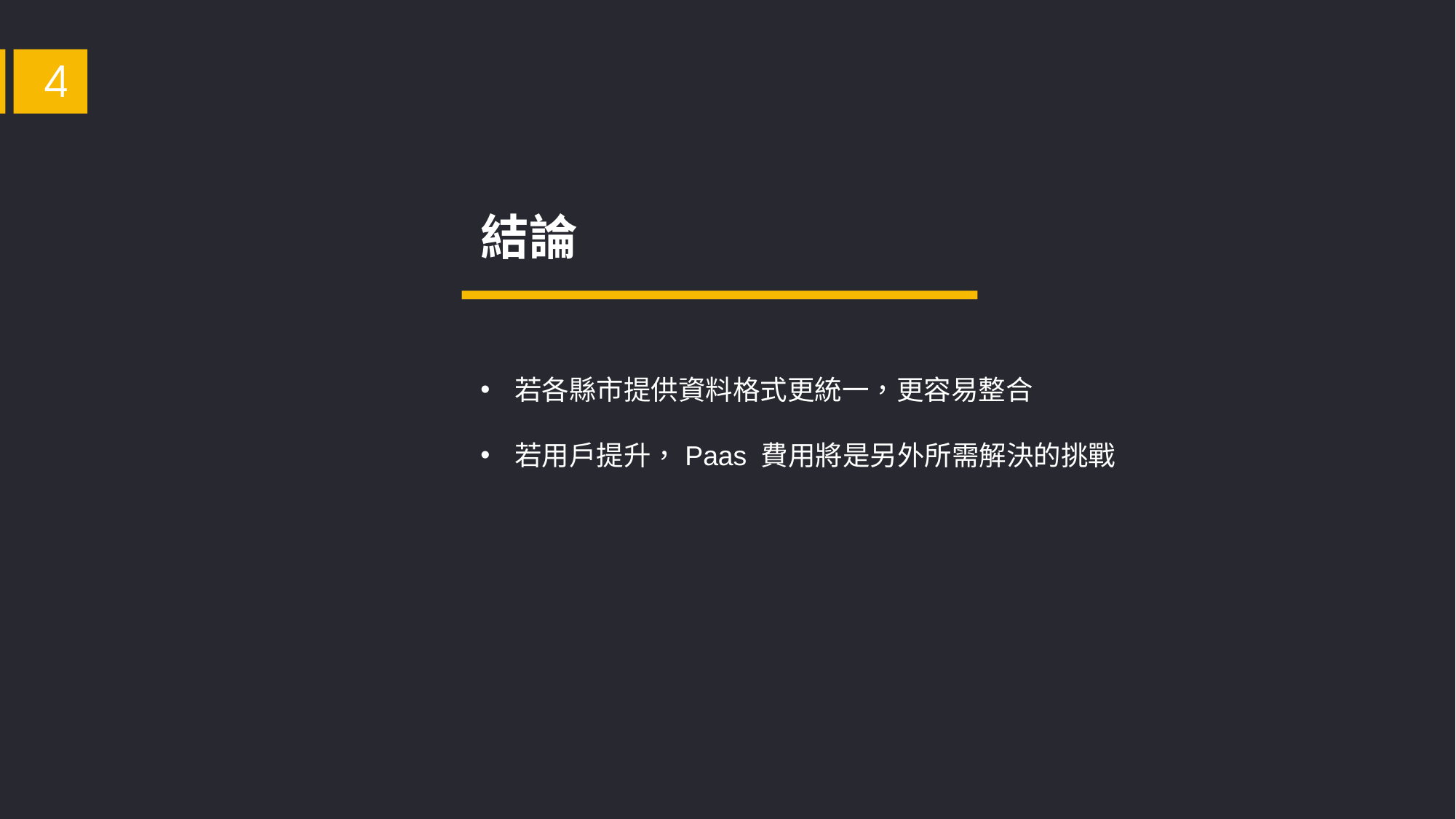

4
結論

若各縣市提供資料格式更統一，更容易整合
若用戶提升，Paas 費用將是另外所需解決的挑戰